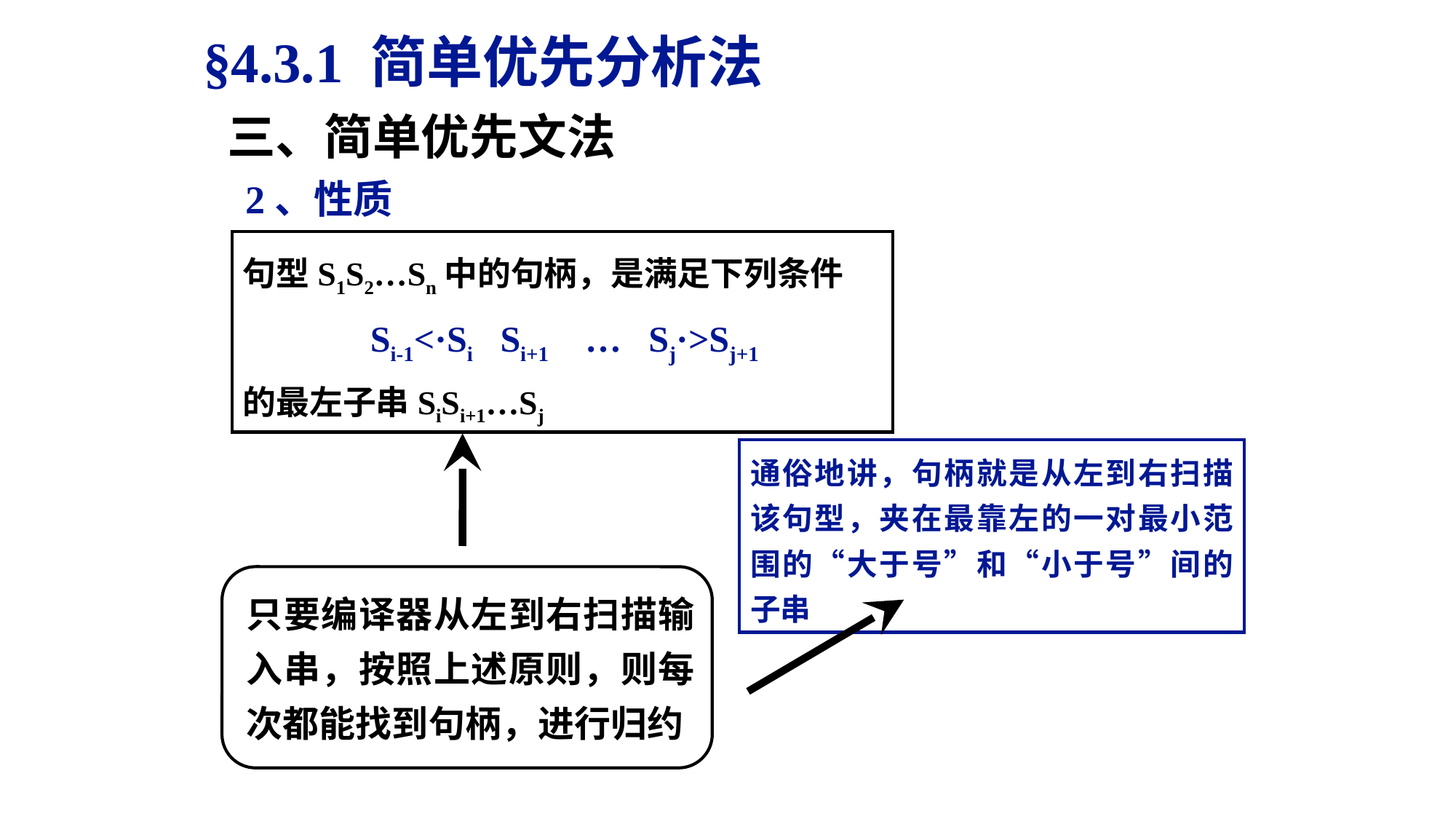

§4.3.1 简单优先分析法
三、简单优先文法
2、性质
句型S1S2…Sn中的句柄，是满足下列条件
              Si-1<·Si   Si+1    …   Sj·>Sj+1
的最左子串SiSi+1…Sj

通俗地讲，句柄就是从左到右扫描该句型，夹在最靠左的一对最小范围的“大于号”和“小于号”间的子串

只要编译器从左到右扫描输入串，按照上述原则，则每次都能找到句柄，进行归约